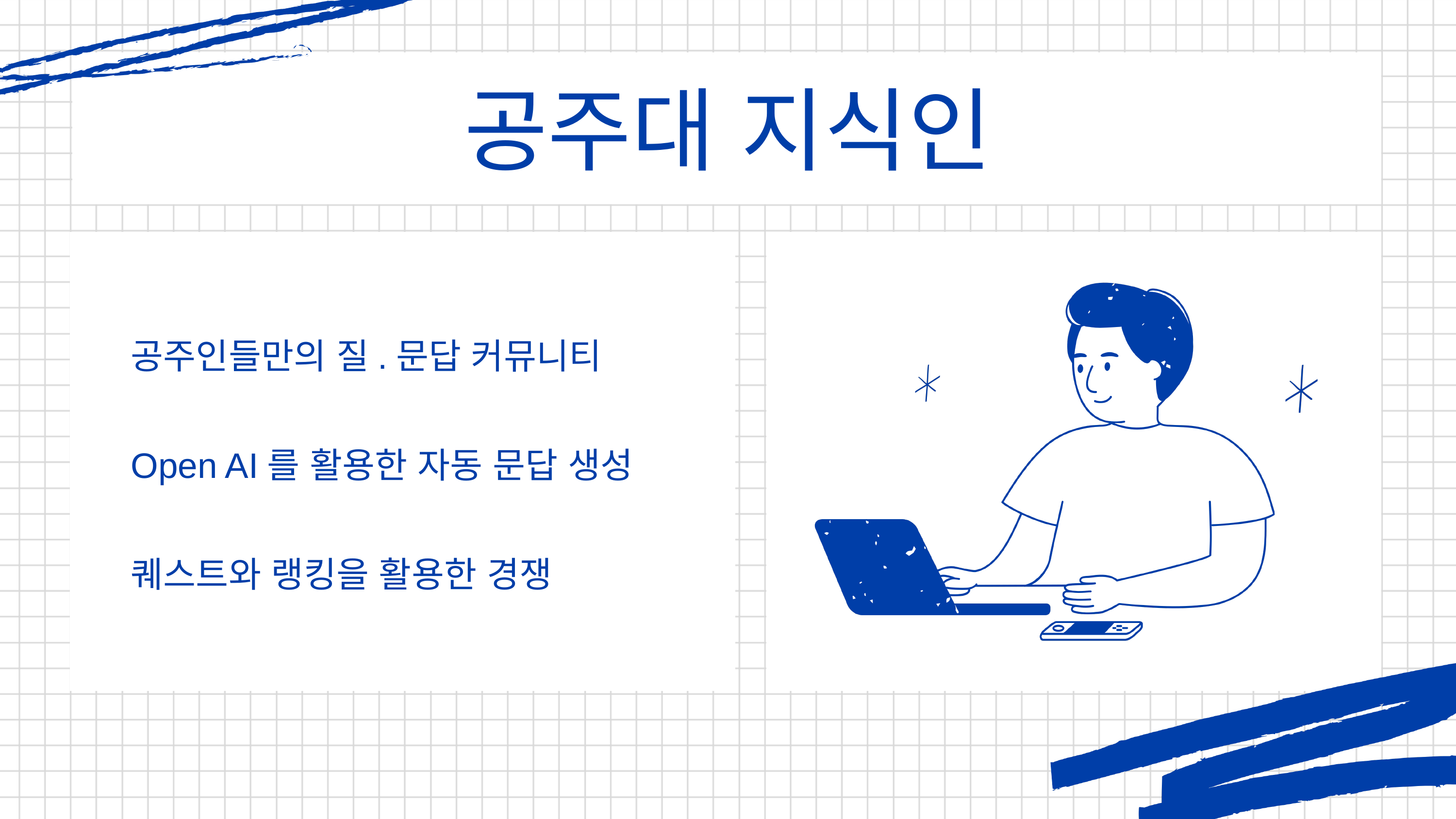

공주대 지식인

공주인들만의 질.문답 커뮤니티
Open AI를 활용한 자동 문답 생성
퀘스트와 랭킹을 활용한 경쟁